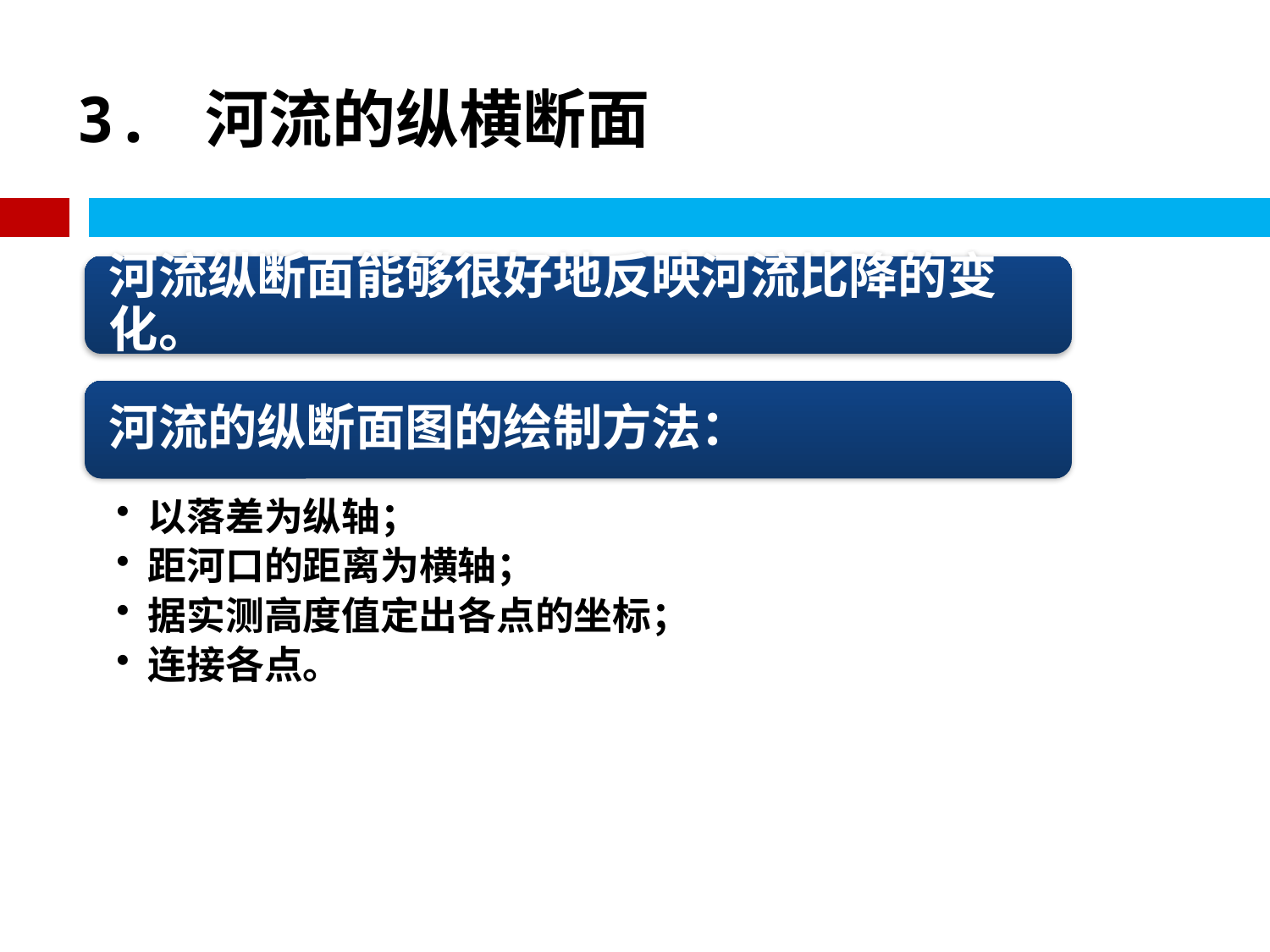

# 3. 河流的纵横断面
河流纵断面能够很好地反映河流比降的变化。
河流的纵断面图的绘制方法：
以落差为纵轴；
距河口的距离为横轴；
据实测高度值定出各点的坐标；
连接各点。